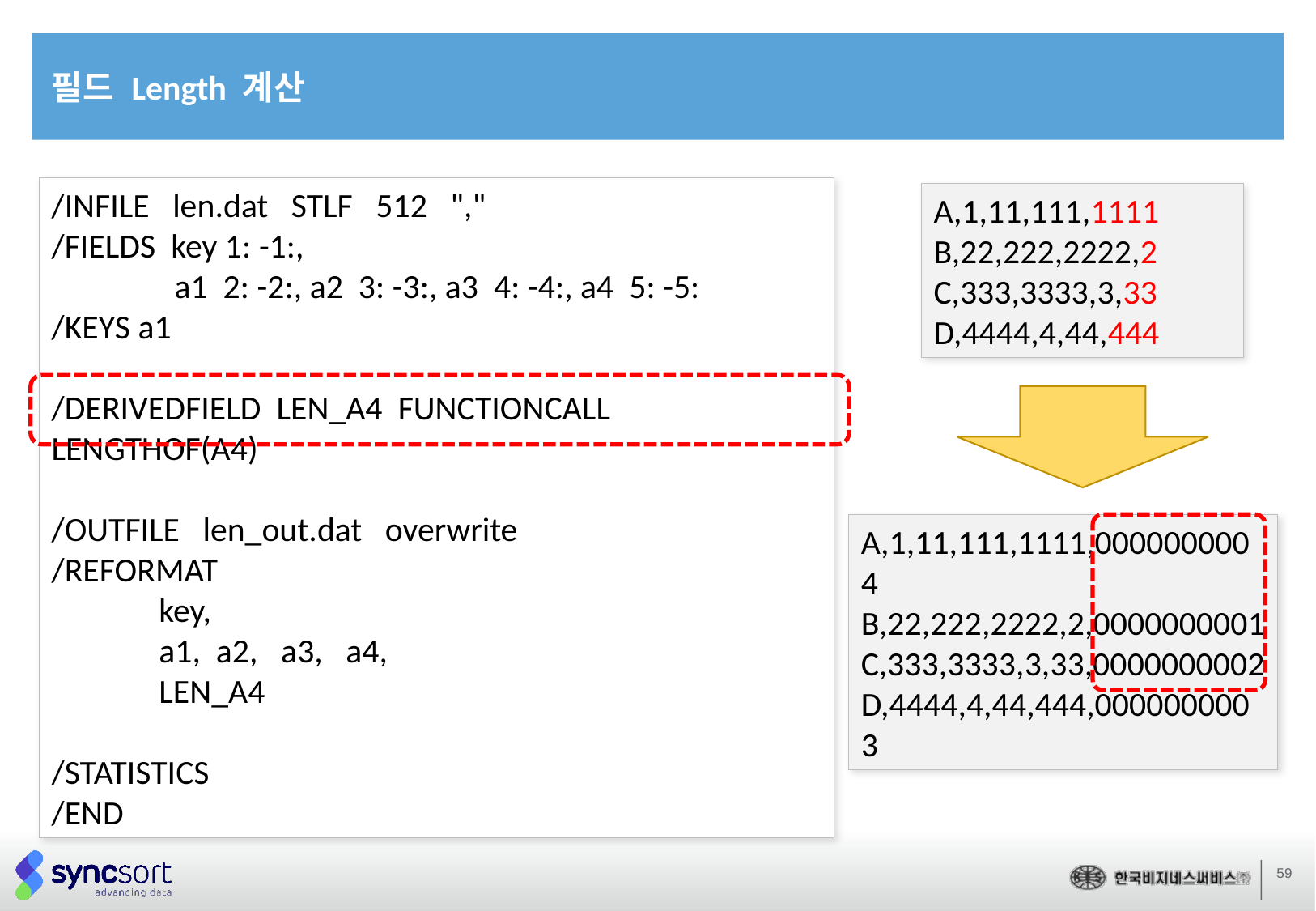

필드 Length 계산
/INFILE   len.dat   STLF   512   ","
/FIELDS  key 1: -1:,
                a1  2: -2:, a2  3: -3:, a3  4: -4:, a4  5: -5:
/KEYS a1

/DERIVEDFIELD  LEN_A4  FUNCTIONCALL  LENGTHOF(A4)

/OUTFILE   len_out.dat   overwrite
/REFORMAT
              key,
              a1,  a2,   a3,   a4,
              LEN_A4

/STATISTICS
/END
A,1,11,111,1111
B,22,222,2222,2
C,333,3333,3,33
D,4444,4,44,444

A,1,11,111,1111,0000000004
B,22,222,2222,2,0000000001
C,333,3333,3,33,0000000002
D,4444,4,44,444,0000000003